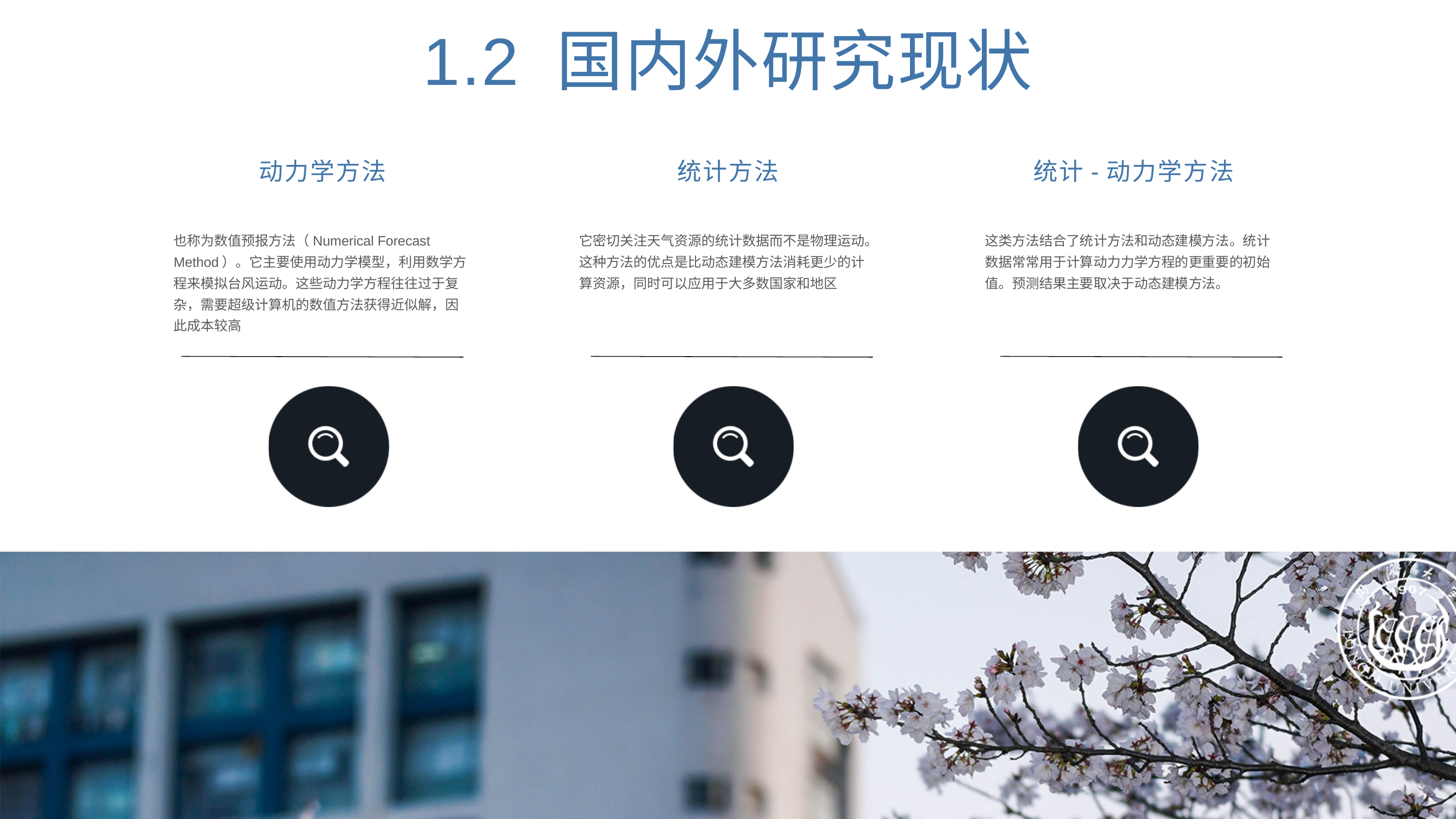

1.2 国内外研究现状
动力学方法
统计方法
统计-动力学方法
也称为数值预报方法（Numerical Forecast Method）。它主要使用动力学模型，利用数学方程来模拟台风运动。这些动力学方程往往过于复杂，需要超级计算机的数值方法获得近似解，因此成本较高
它密切关注天气资源的统计数据而不是物理运动。这种方法的优点是比动态建模方法消耗更少的计算资源，同时可以应用于大多数国家和地区
这类方法结合了统计方法和动态建模方法。统计数据常常用于计算动力力学方程的更重要的初始值。预测结果主要取决于动态建模方法。